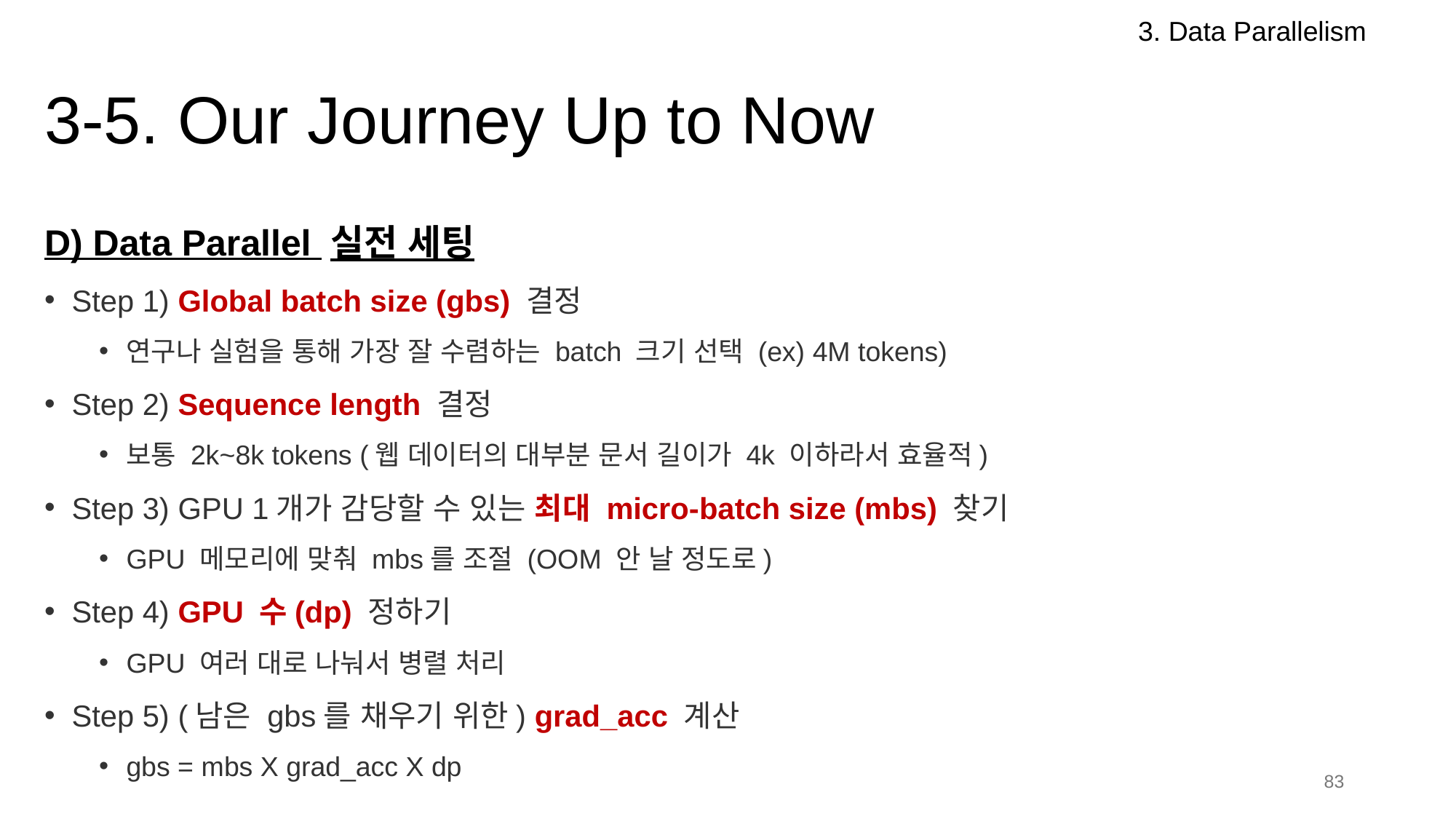

3. Data Parallelism
# 3-5. Our Journey Up to Now
D) Data Parallel 실전 세팅
Step 1) Global batch size (gbs) 결정
연구나 실험을 통해 가장 잘 수렴하는 batch 크기 선택 (ex) 4M tokens)
Step 2) Sequence length 결정
보통 2k~8k tokens (웹 데이터의 대부분 문서 길이가 4k 이하라서 효율적)
Step 3) GPU 1개가 감당할 수 있는 최대 micro-batch size (mbs) 찾기
GPU 메모리에 맞춰 mbs를 조절 (OOM 안 날 정도로)
Step 4) GPU 수(dp) 정하기
GPU 여러 대로 나눠서 병렬 처리
Step 5) (남은 gbs를 채우기 위한) grad_acc 계산
gbs = mbs X grad_acc X dp
83